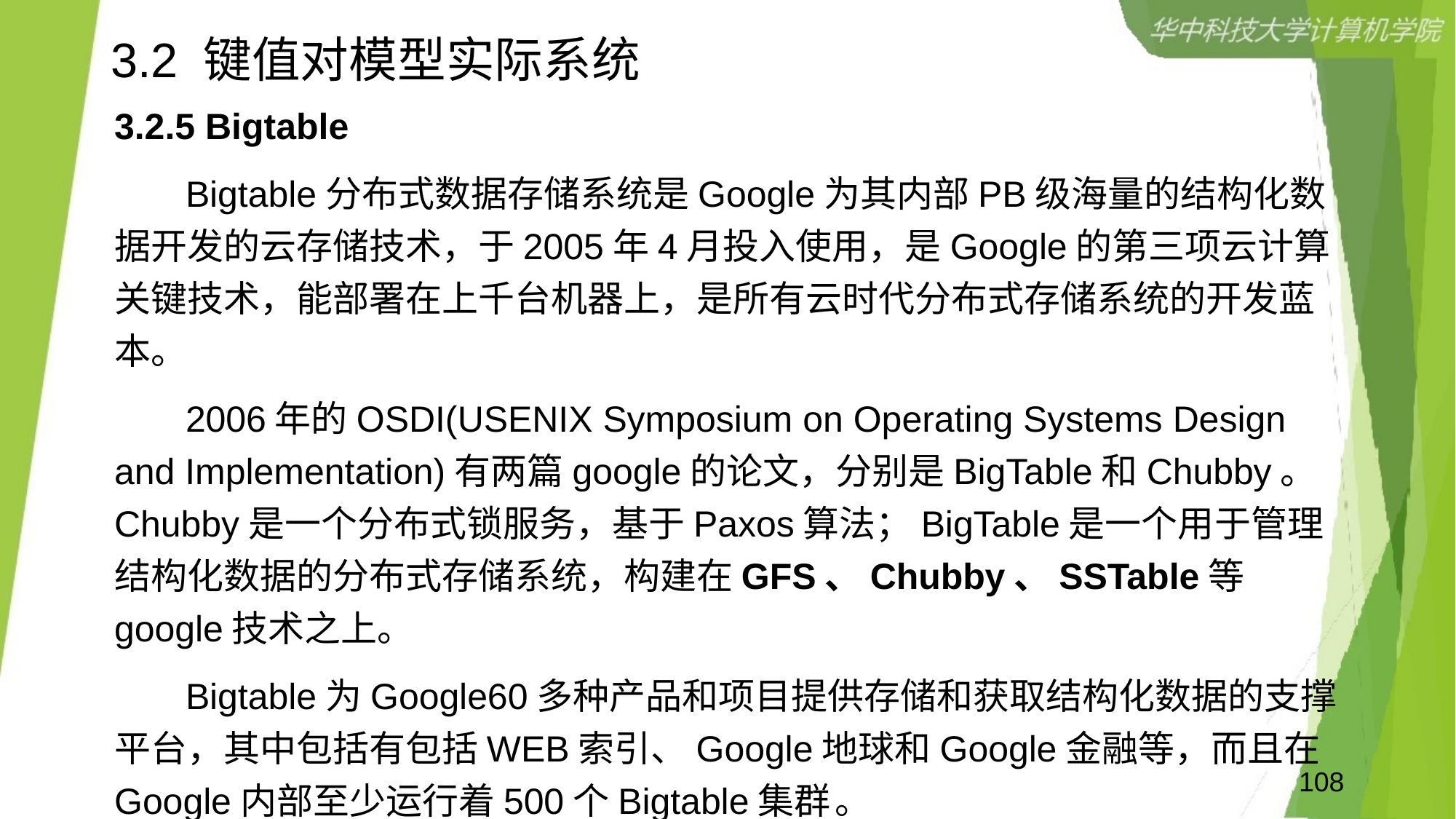

# 3.2 键值对模型实际系统
3.2.5 Bigtable
       Bigtable分布式数据存储系统是Google为其内部PB级海量的结构化数据开发的云存储技术，于2005年4月投入使用，是Google的第三项云计算关键技术，能部署在上千台机器上，是所有云时代分布式存储系统的开发蓝本。
       2006年的OSDI(USENIX Symposium on Operating Systems Design and Implementation)有两篇google的论文，分别是BigTable和Chubby。Chubby是一个分布式锁服务，基于Paxos算法；BigTable是一个用于管理结构化数据的分布式存储系统，构建在GFS、Chubby、SSTable等google技术之上。
       Bigtable为Google60多种产品和项目提供存储和获取结构化数据的支撑平台，其中包括有包括WEB索引、Google地球和Google金融等，而且在Google内部至少运行着500个Bigtable集群 。
108